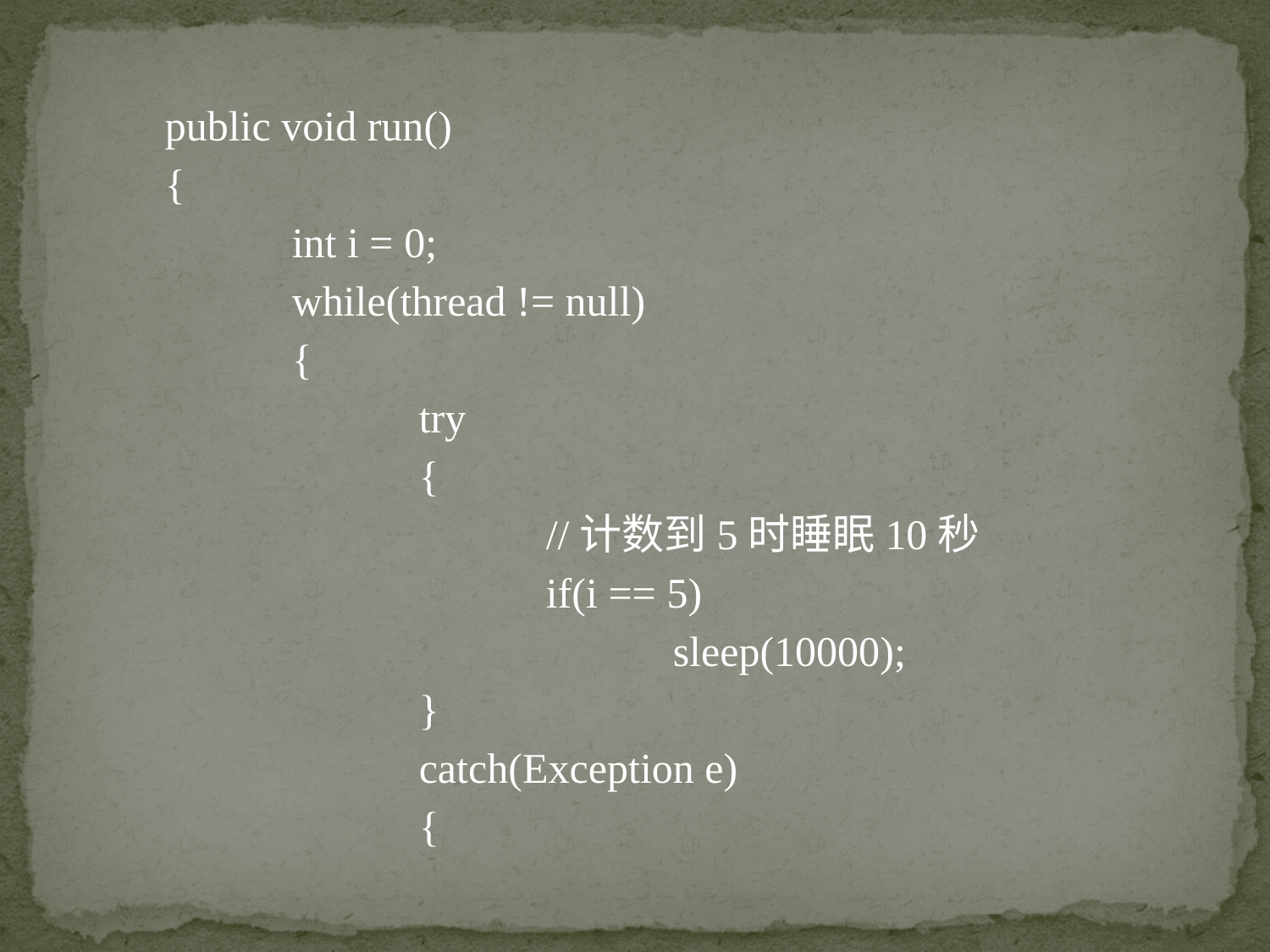

public void run()
{
	int i = 0;
	while(thread != null)
	{
		try
		{
			//计数到5时睡眠10秒
			if(i == 5)
				sleep(10000);
		}
		catch(Exception e)
		{